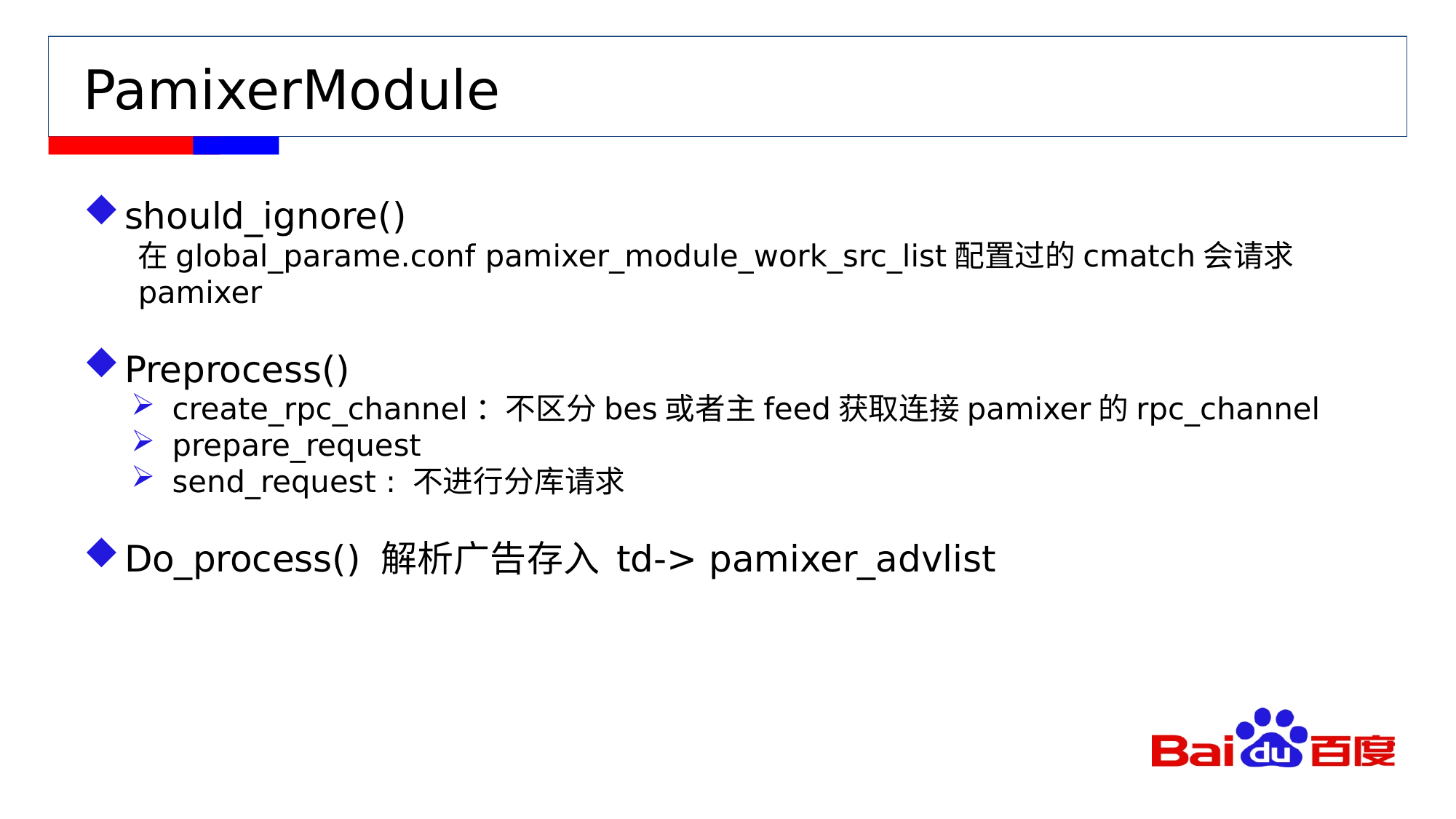

# PamixerModule
should_ignore()
在global_parame.conf pamixer_module_work_src_list配置过的cmatch会请求pamixer

Preprocess()
create_rpc_channel：不区分bes或者主feed获取连接pamixer的rpc_channel
prepare_request
send_request : 不进行分库请求

Do_process() 解析广告存入 td-> pamixer_advlist